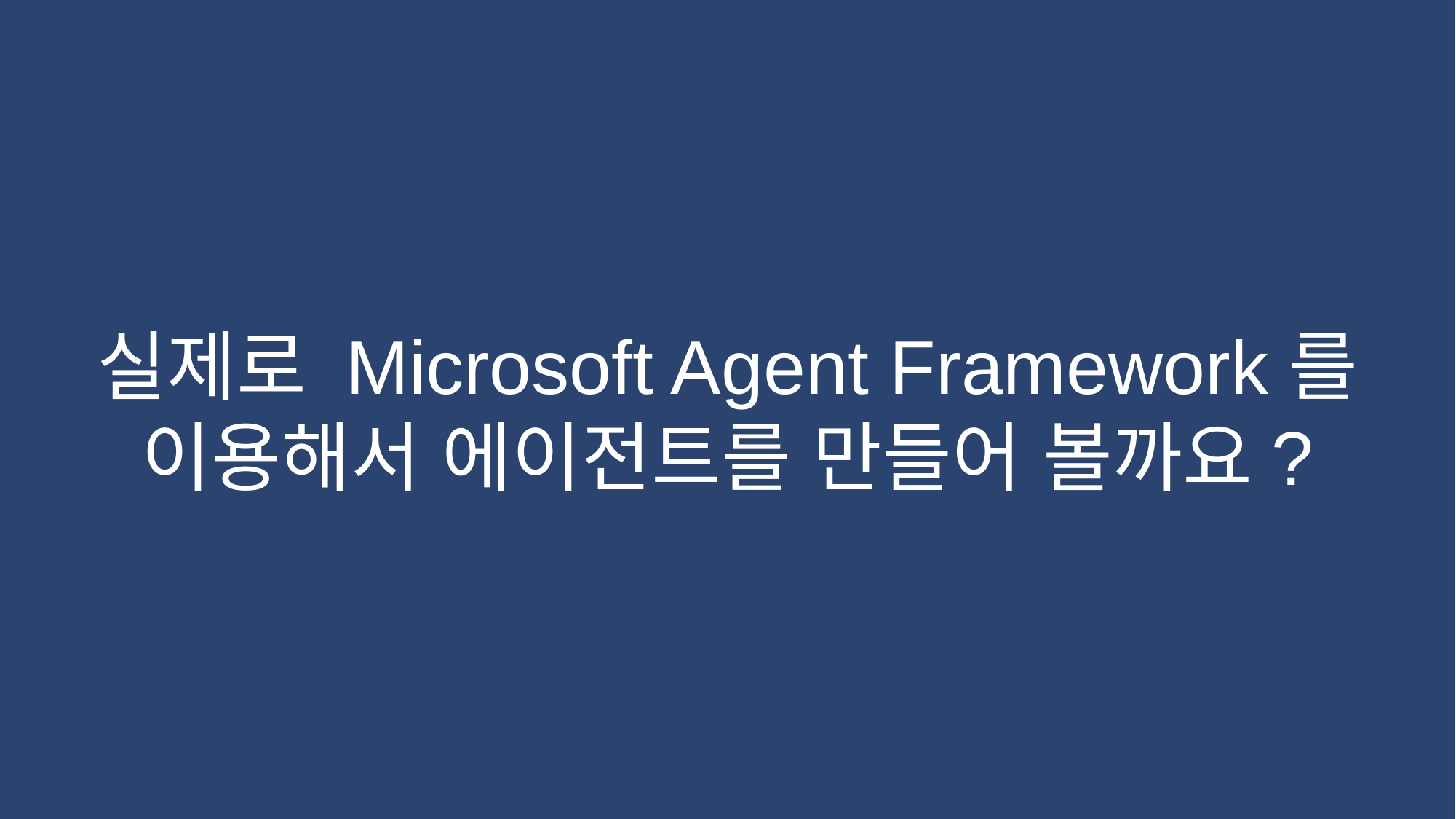

실제로 Microsoft Agent Framework를
이용해서 에이전트를 만들어 볼까요?